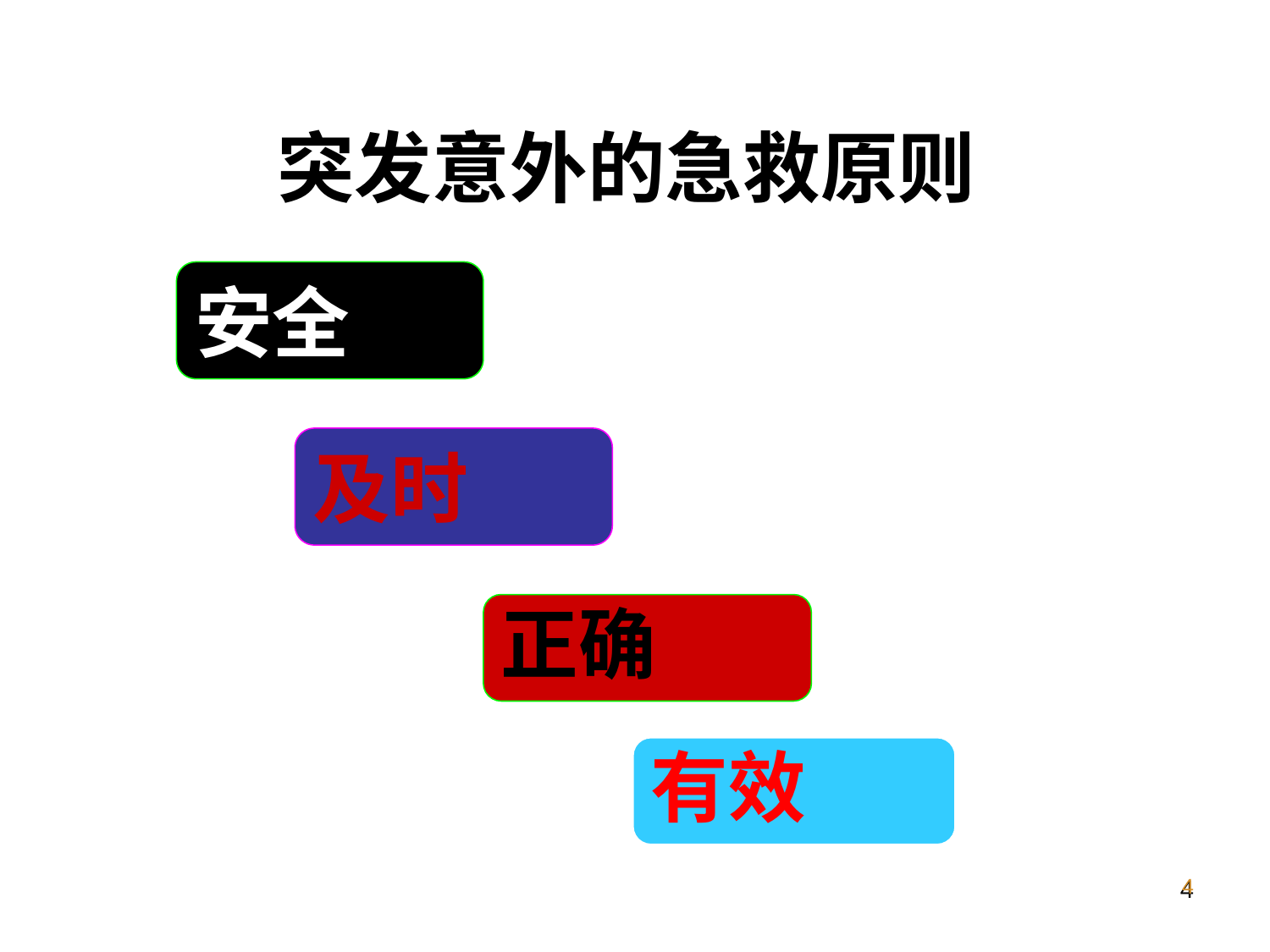

突发意外的急救原则
安全

及时
正确
有效
4
4